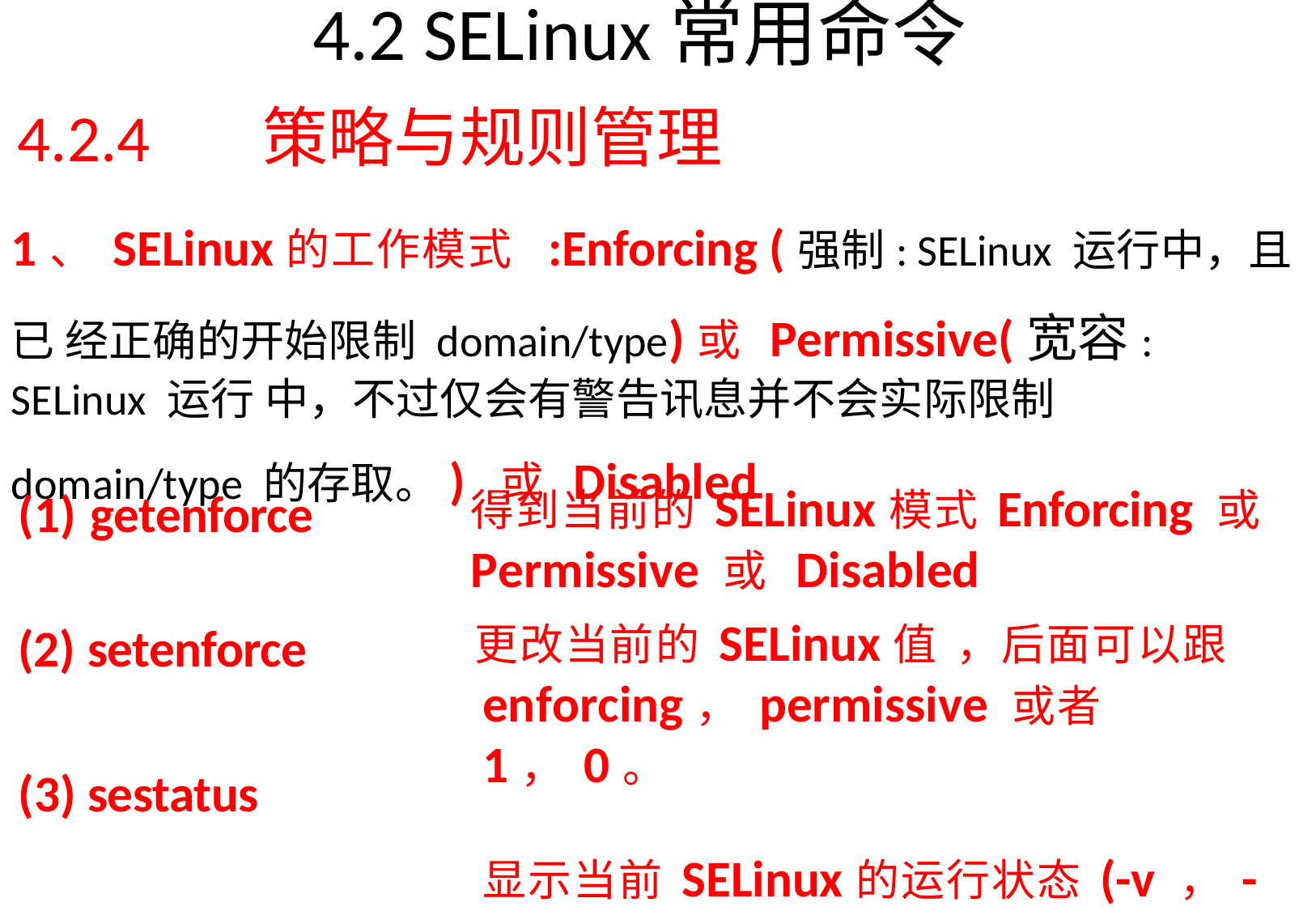

# 4.2 SELinux常用命令
4.2.4	策略与规则管理
1、SELinux的工作模式 :Enforcing (强制: SELinux 运行中，且已 经正确的开始限制 domain/type)或 Permissive(宽容: SELinux 运行 中，不过仅会有警告讯息并不会实际限制 domain/type 的存取。)  或 Disabled
(1) getenforce
得到当前的SELinux模式Enforcing 或
Permissive 或 Disabled
更改当前的SELinux值，后面可以跟
enforcing，permissive 或者 1，0。
显示当前SELinux的运行状态(-v ，-b).
(2) setenforce
(3) sestatus